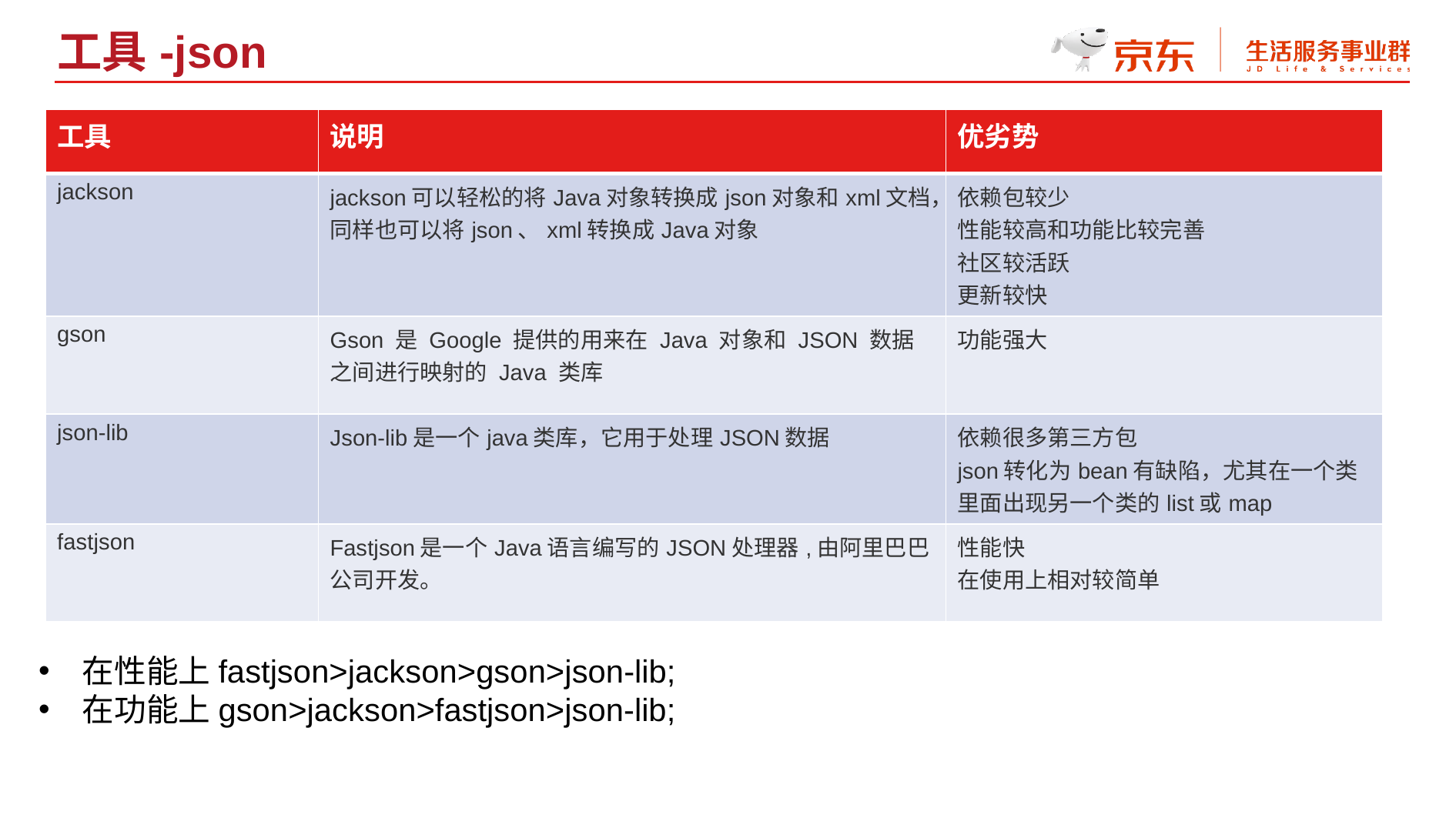

工具-json
| 工具 | 说明 | 优劣势 |
| --- | --- | --- |
| jackson | jackson可以轻松的将Java对象转换成json对象和xml文档，同样也可以将json、xml转换成Java对象 | 依赖包较少 性能较高和功能比较完善 社区较活跃 更新较快 |
| gson | Gson 是 Google 提供的用来在 Java 对象和 JSON 数据之间进行映射的 Java 类库 | 功能强大 |
| json-lib | Json-lib是一个java类库，它用于处理JSON数据 | 依赖很多第三方包 json转化为bean有缺陷，尤其在一个类里面出现另一个类的list或map |
| fastjson | Fastjson是一个Java语言编写的JSON处理器,由阿里巴巴公司开发。 | 性能快 在使用上相对较简单 |
在性能上fastjson>jackson>gson>json-lib;
在功能上gson>jackson>fastjson>json-lib;